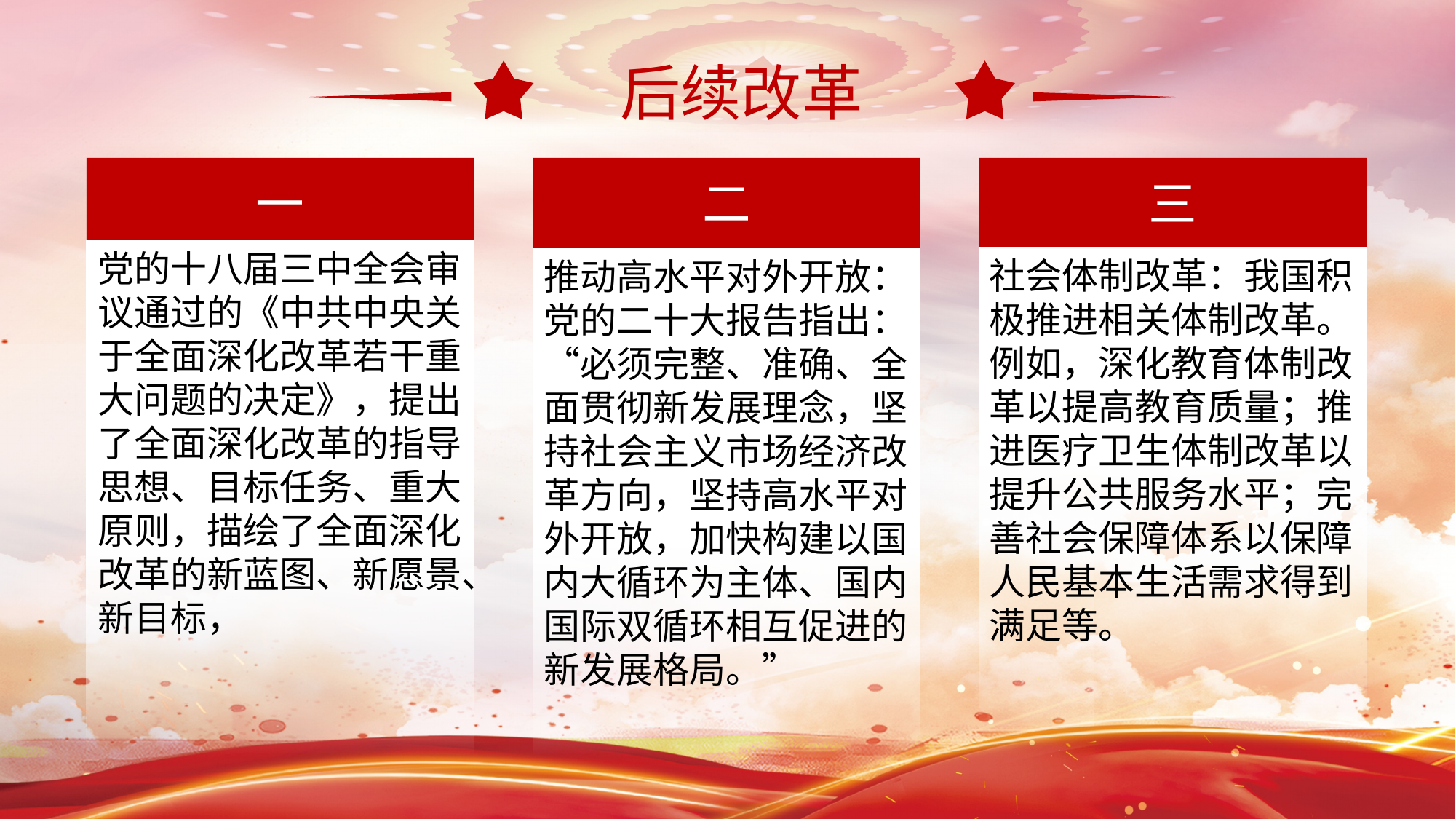

后续改革

一

党的十八届三中全会审议通过的《中共中央关于全面深化改革若干重大问题的决定》，提出了全面深化改革的指导思想、目标任务、重大原则，描绘了全面深化改革的新蓝图、新愿景、新目标，

二

推动高水平对外开放：党的二十大报告指出：“必须完整、准确、全面贯彻新发展理念，坚持社会主义市场经济改革方向，坚持高水平对外开放，加快构建以国内大循环为主体、国内国际双循环相互促进的新发展格局。”

三
社会体制改革：我国积极推进相关体制改革。例如，深化教育体制改革以提高教育质量；推进医疗卫生体制改革以提升公共服务水平；完善社会保障体系以保障人民基本生活需求得到满足等。